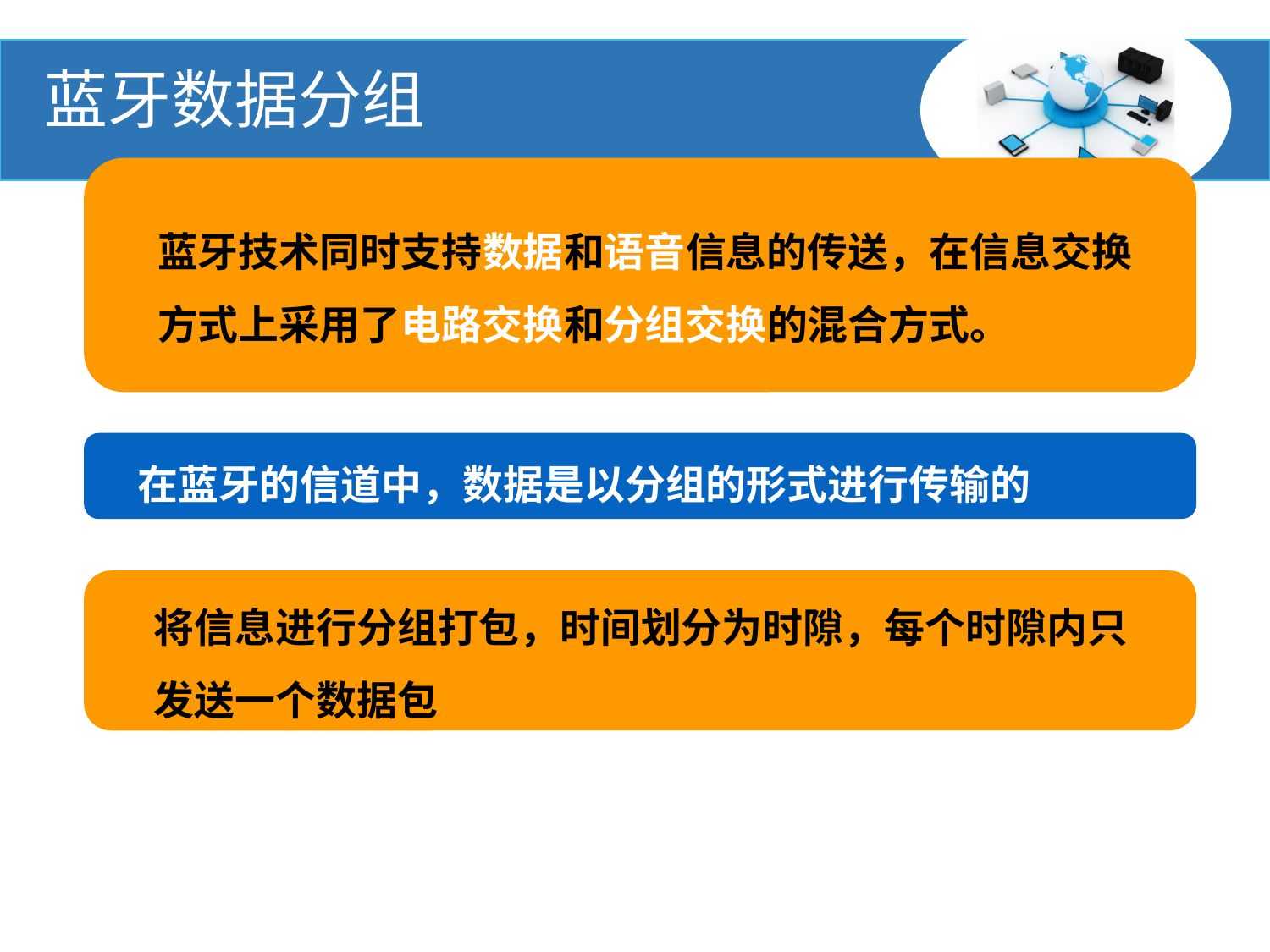

蓝牙数据分组
蓝牙技术同时支持数据和语音信息的传送，在信息交换
方式上采用了电路交换和分组交换的混合方式。

在蓝牙的信道中，数据是以分组的形式进行传输的
将信息进行分组打包，时间划分为时隙，每个时隙内只
发送一个数据包